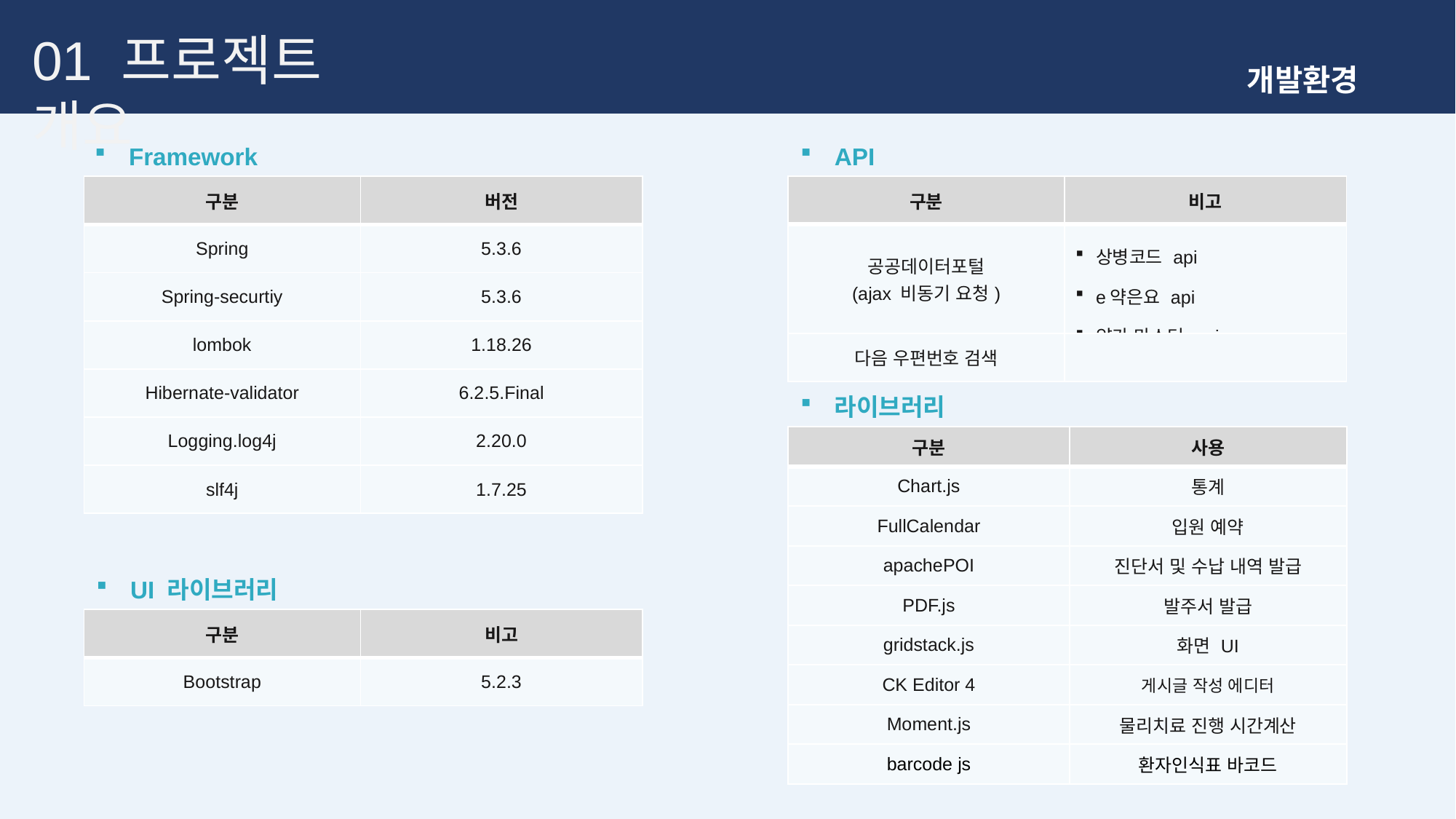

01 프로젝트 개요
개발환경
API
Framework
| 구분 | 비고 |
| --- | --- |
| 공공데이터포털 (ajax 비동기 요청) | 상병코드 api e약은요 api 약가 마스터 api |
| 다음 우편번호 검색 |  |
| 구분 | 버전 |
| --- | --- |
| Spring | 5.3.6 |
| Spring-securtiy | 5.3.6 |
| lombok | 1.18.26 |
| Hibernate-validator | 6.2.5.Final |
| Logging.log4j | 2.20.0 |
| slf4j | 1.7.25 |
라이브러리
| 구분 | 사용 |
| --- | --- |
| Chart.js | 통계 |
| FullCalendar | 입원 예약 |
| apachePOI | 진단서 및 수납 내역 발급 |
| PDF.js | 발주서 발급 |
| gridstack.js | 화면 UI |
| CK Editor 4 | 게시글 작성 에디터 |
| Moment.js | 물리치료 진행 시간계산 |
| barcode js | 환자인식표 바코드 |
UI 라이브러리
| 구분 | 비고 |
| --- | --- |
| Bootstrap | 5.2.3 |